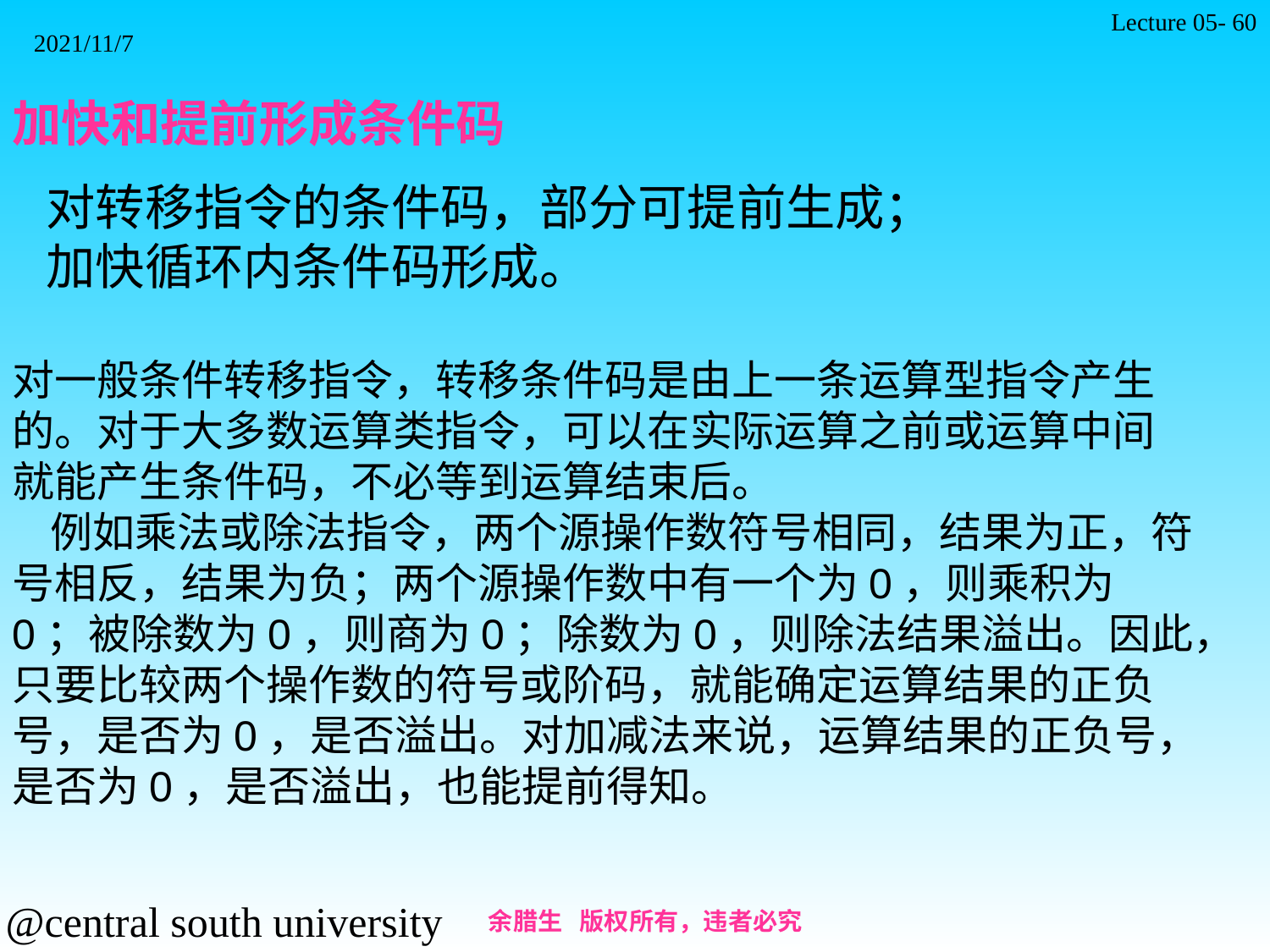

Lecture 05- 60
2021/11/7
加快和提前形成条件码
  对转移指令的条件码，部分可提前生成；
  加快循环内条件码形成。

对一般条件转移指令，转移条件码是由上一条运算型指令产生的。对于大多数运算类指令，可以在实际运算之前或运算中间就能产生条件码，不必等到运算结束后。
    例如乘法或除法指令，两个源操作数符号相同，结果为正，符号相反，结果为负；两个源操作数中有一个为0，则乘积为0；被除数为0，则商为0；除数为0，则除法结果溢出。因此，只要比较两个操作数的符号或阶码，就能确定运算结果的正负号，是否为0，是否溢出。对加减法来说，运算结果的正负号，是否为0，是否溢出，也能提前得知。
余腊生   版权所有，违者必究